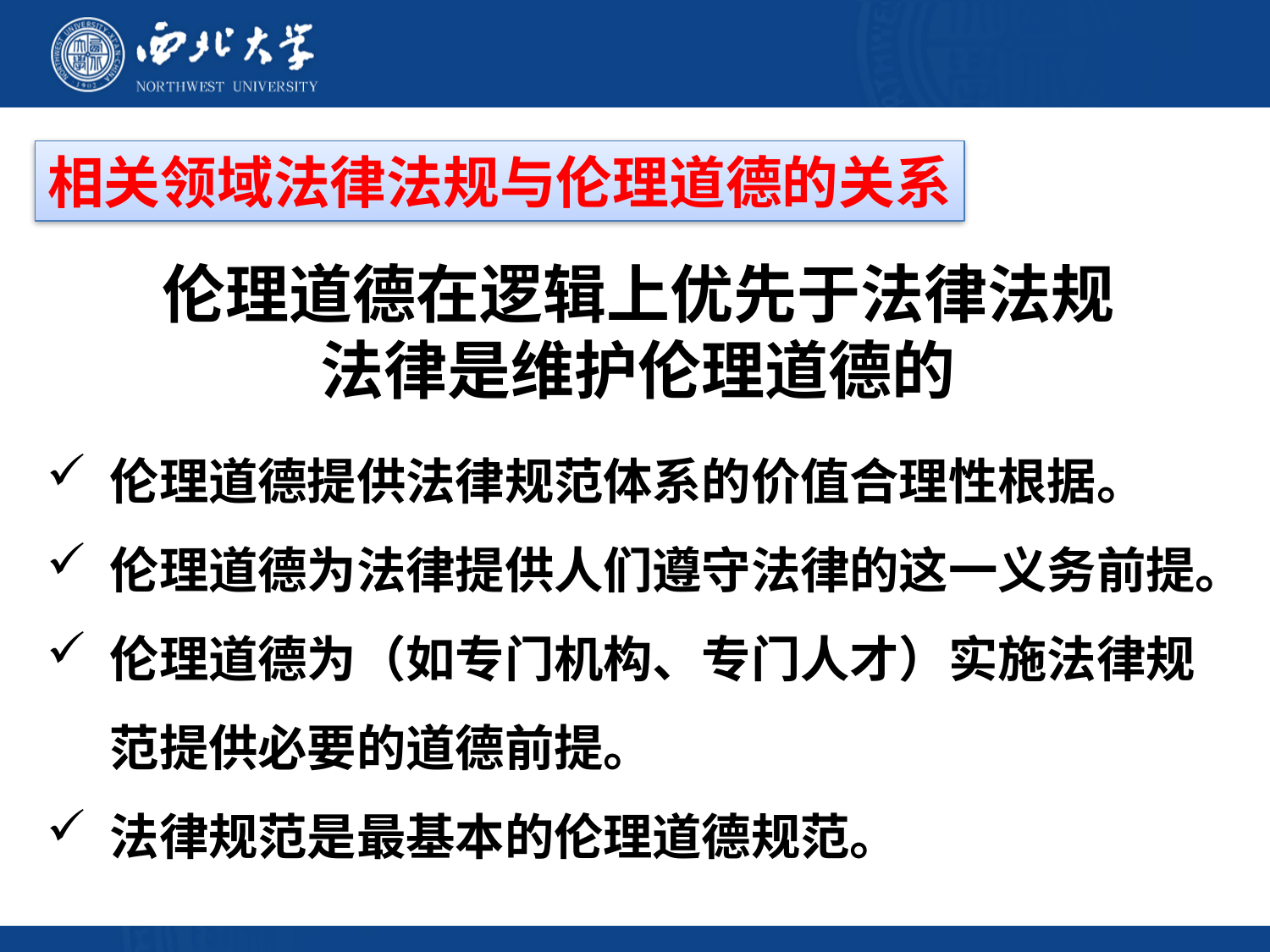

相关领域法律法规与伦理道德的关系
伦理道德在逻辑上优先于法律法规
法律是维护伦理道德的
伦理道德提供法律规范体系的价值合理性根据。
伦理道德为法律提供人们遵守法律的这一义务前提。
伦理道德为（如专门机构、专门人才）实施法律规范提供必要的道德前提。
法律规范是最基本的伦理道德规范。